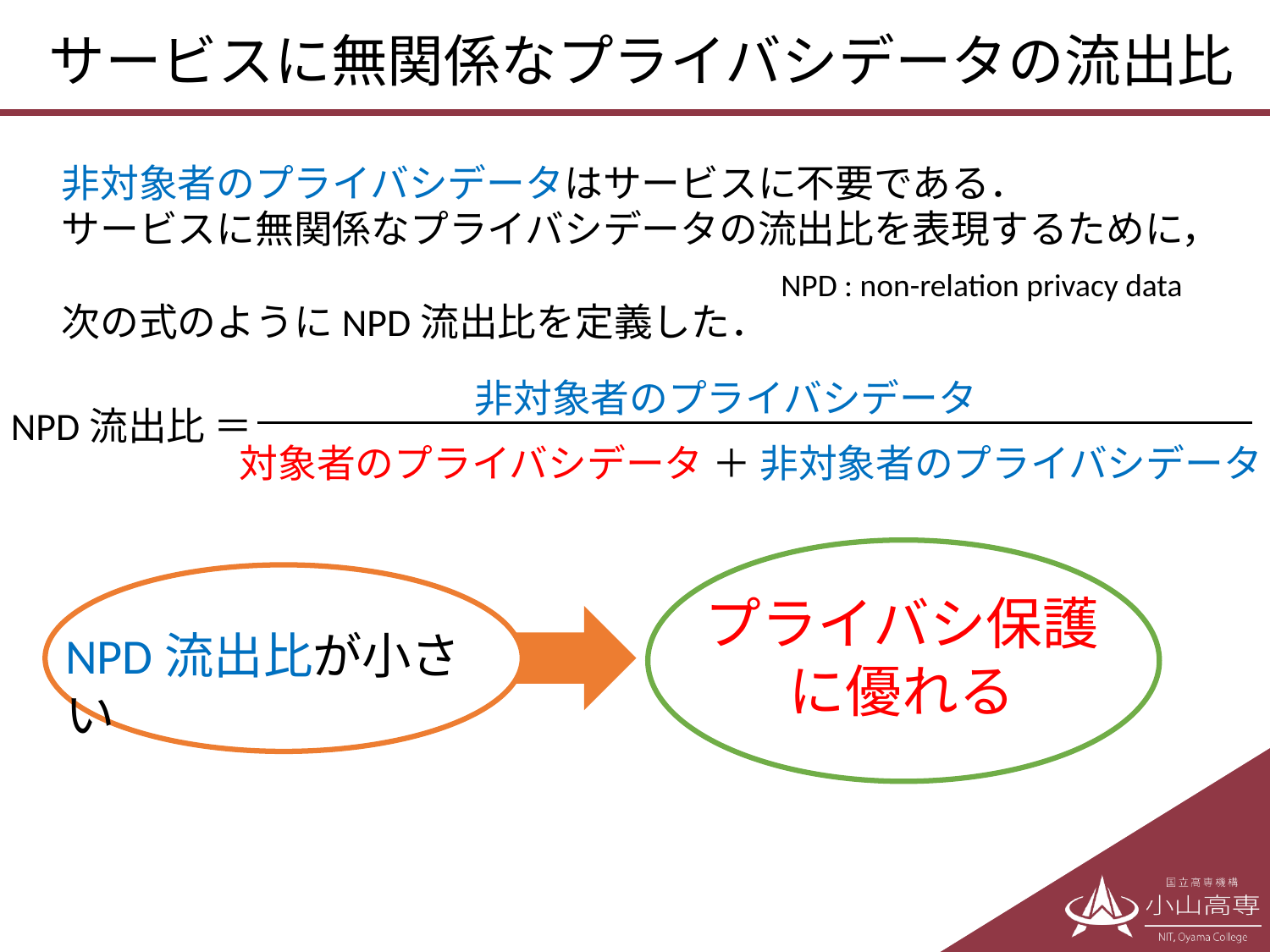

# サービスに無関係なプライバシデータの流出比
非対象者のプライバシデータはサービスに不要である．
サービスに無関係なプライバシデータの流出比を表現するために，
次の式のようにNPD流出比を定義した．
NPD : non-relation privacy data
非対象者のプライバシデータ
NPD流出比 ＝
対象者のプライバシデータ ＋ 非対象者のプライバシデータ

プライバシ保護
に優れる

NPD流出比が小さい